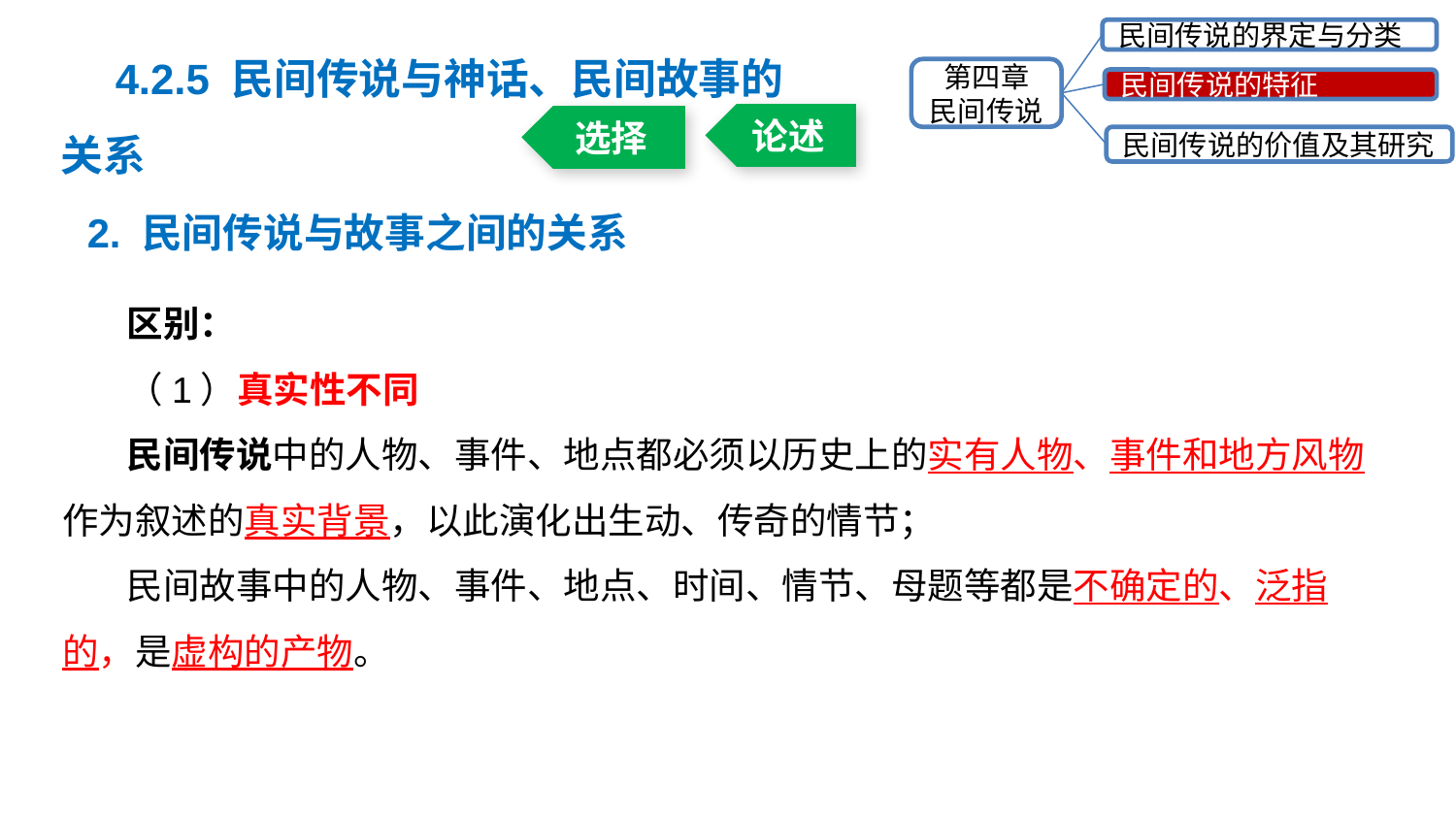

民间传说的界定与分类
第四章
民间传说
民间传说的特征
民间传说的价值及其研究
4.2.5 民间传说与神话、民间故事的关系
论述
选择
2. 民间传说与故事之间的关系
区别：
（1）真实性不同
民间传说中的人物、事件、地点都必须以历史上的实有人物、事件和地方风物作为叙述的真实背景，以此演化出生动、传奇的情节；
民间故事中的人物、事件、地点、时间、情节、母题等都是不确定的、泛指的，是虚构的产物。